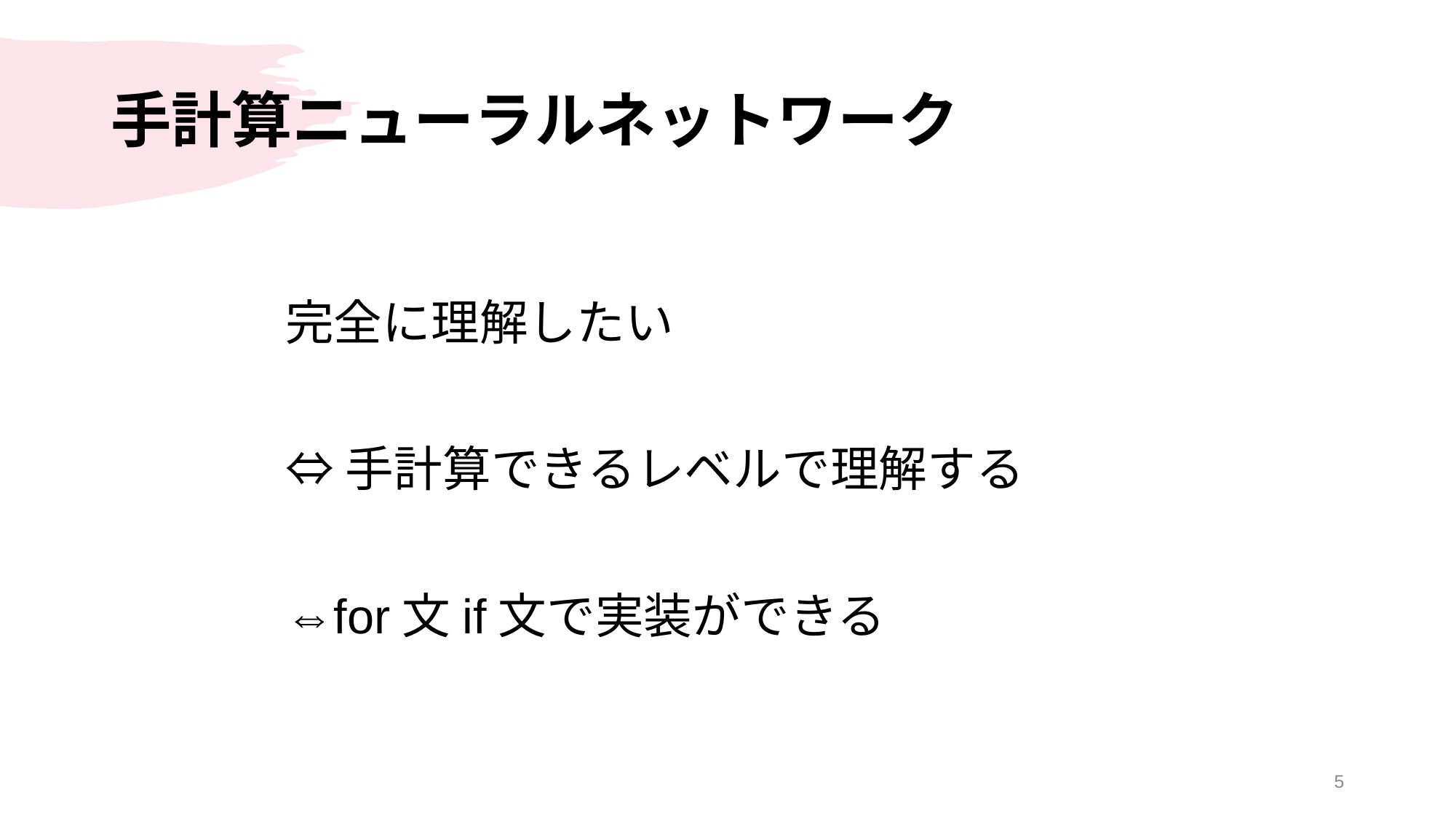

# 手計算ニューラルネットワーク

完全に理解したい

⇔手計算できるレベルで理解する

⇔for文if文で実装ができる

5